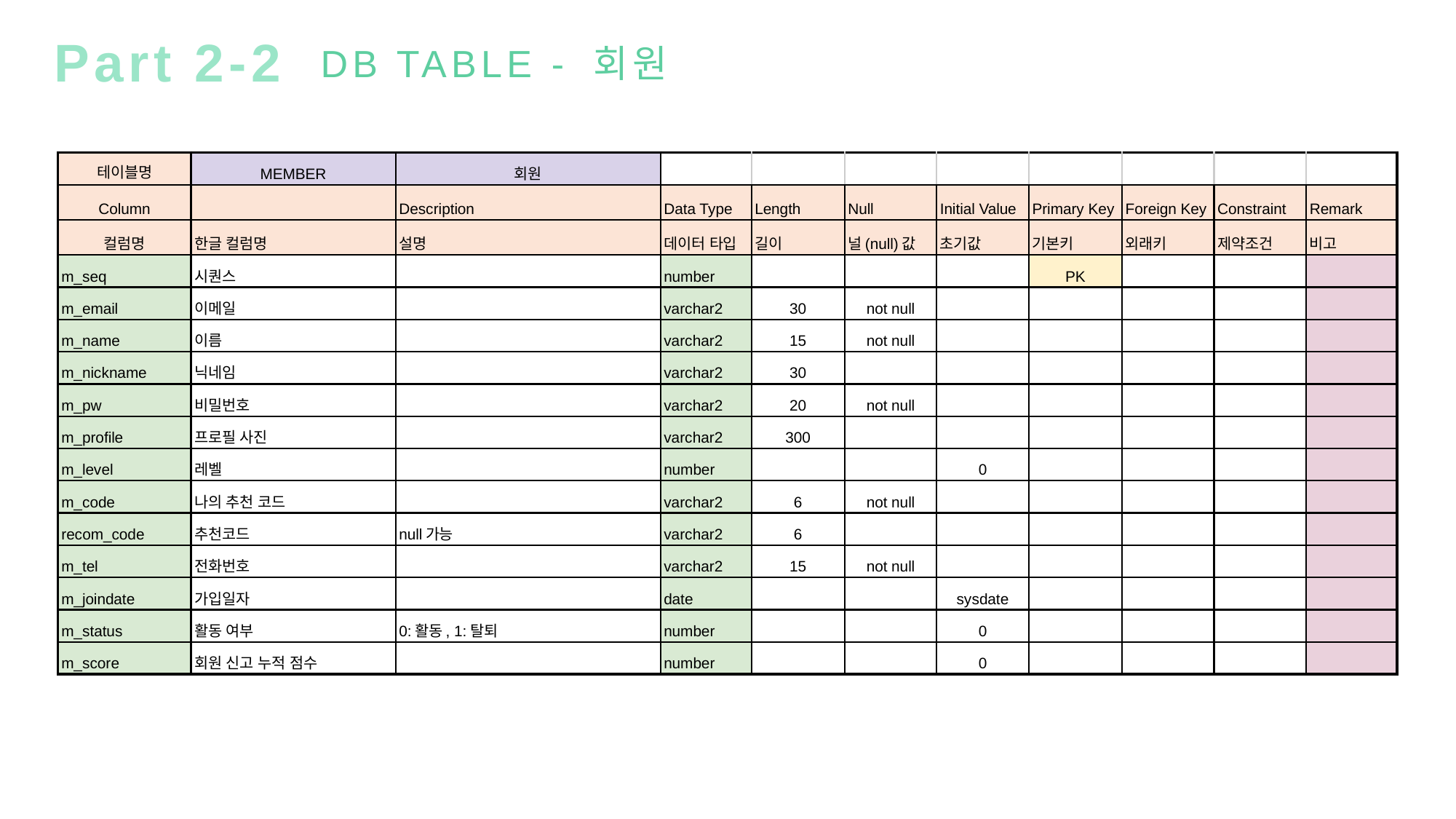

Part 2-2
DB TABLE - 회원
| 테이블명 | MEMBER | 회원 |  |  |  |  |  |  |  |  |
| --- | --- | --- | --- | --- | --- | --- | --- | --- | --- | --- |
| Column |  | Description | Data Type | Length | Null | Initial Value | Primary Key | Foreign Key | Constraint | Remark |
| 컬럼명 | 한글 컬럼명 | 설명 | 데이터 타입 | 길이 | 널(null)값 | 초기값 | 기본키 | 외래키 | 제약조건 | 비고 |
| m\_seq | 시퀀스 |  | number |  |  |  | PK |  |  |  |
| m\_email | 이메일 |  | varchar2 | 30 | not null |  |  |  |  |  |
| m\_name | 이름 |  | varchar2 | 15 | not null |  |  |  |  |  |
| m\_nickname | 닉네임 |  | varchar2 | 30 |  |  |  |  |  |  |
| m\_pw | 비밀번호 |  | varchar2 | 20 | not null |  |  |  |  |  |
| m\_profile | 프로필 사진 |  | varchar2 | 300 |  |  |  |  |  |  |
| m\_level | 레벨 |  | number |  |  | 0 |  |  |  |  |
| m\_code | 나의 추천 코드 |  | varchar2 | 6 | not null |  |  |  |  |  |
| recom\_code | 추천코드 | null가능 | varchar2 | 6 |  |  |  |  |  |  |
| m\_tel | 전화번호 |  | varchar2 | 15 | not null |  |  |  |  |  |
| m\_joindate | 가입일자 |  | date |  |  | sysdate |  |  |  |  |
| m\_status | 활동 여부 | 0:활동, 1:탈퇴 | number |  |  | 0 |  |  |  |  |
| m\_score | 회원 신고 누적 점수 |  | number |  |  | 0 |  |  |  |  |